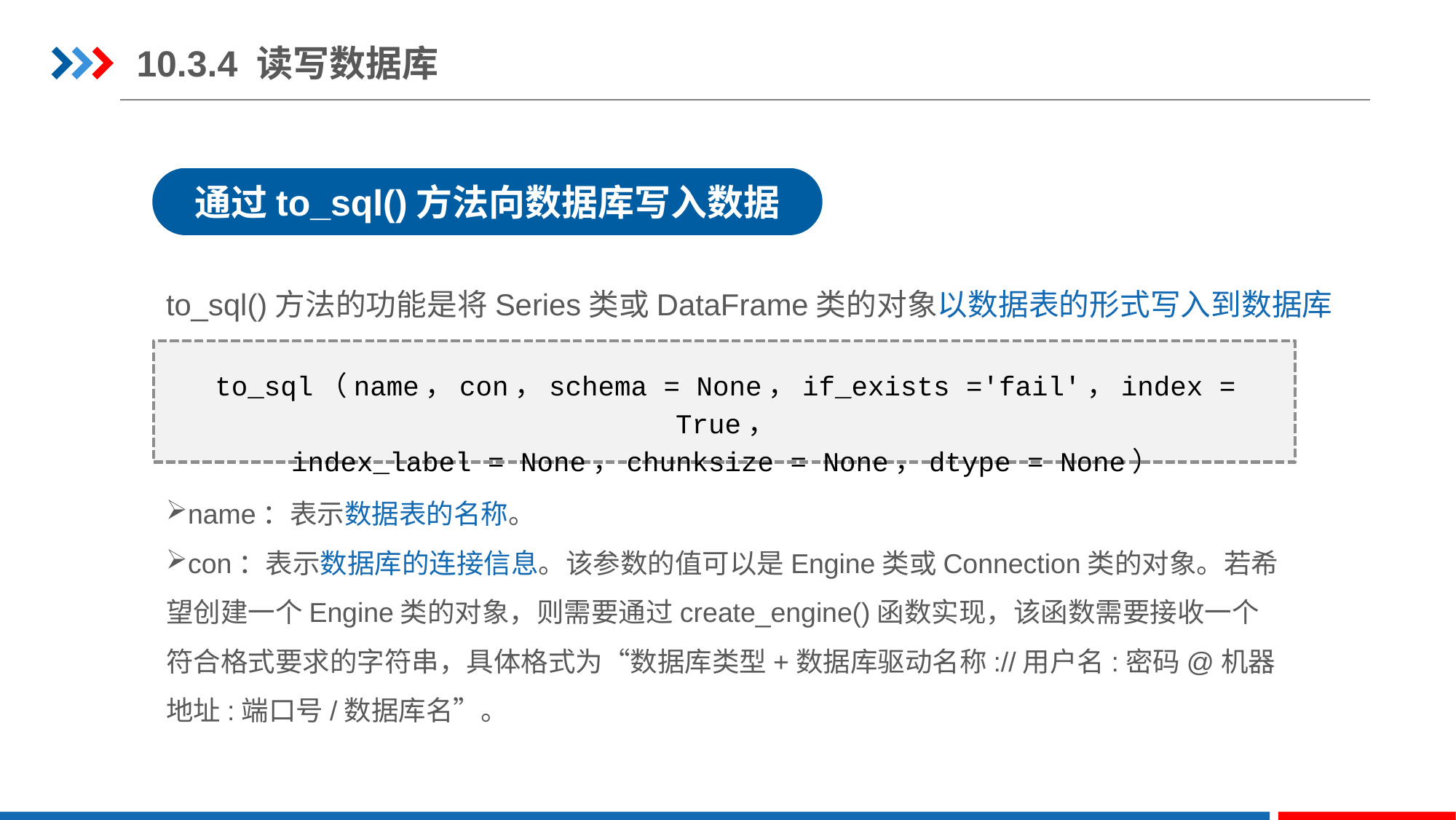

10.3.4 读写数据库
通过to_sql()方法向数据库写入数据
to_sql()方法的功能是将Series类或DataFrame类的对象以数据表的形式写入到数据库中。

to_sql（name，con，schema = None，if_exists ='fail'，index = True，
index_label = None，chunksize = None，dtype = None）
name：表示数据表的名称。
con：表示数据库的连接信息。该参数的值可以是Engine类或Connection类的对象。若希望创建一个Engine类的对象，则需要通过create_engine()函数实现，该函数需要接收一个符合格式要求的字符串，具体格式为“数据库类型+数据库驱动名称://用户名:密码@机器地址:端口号/数据库名”。